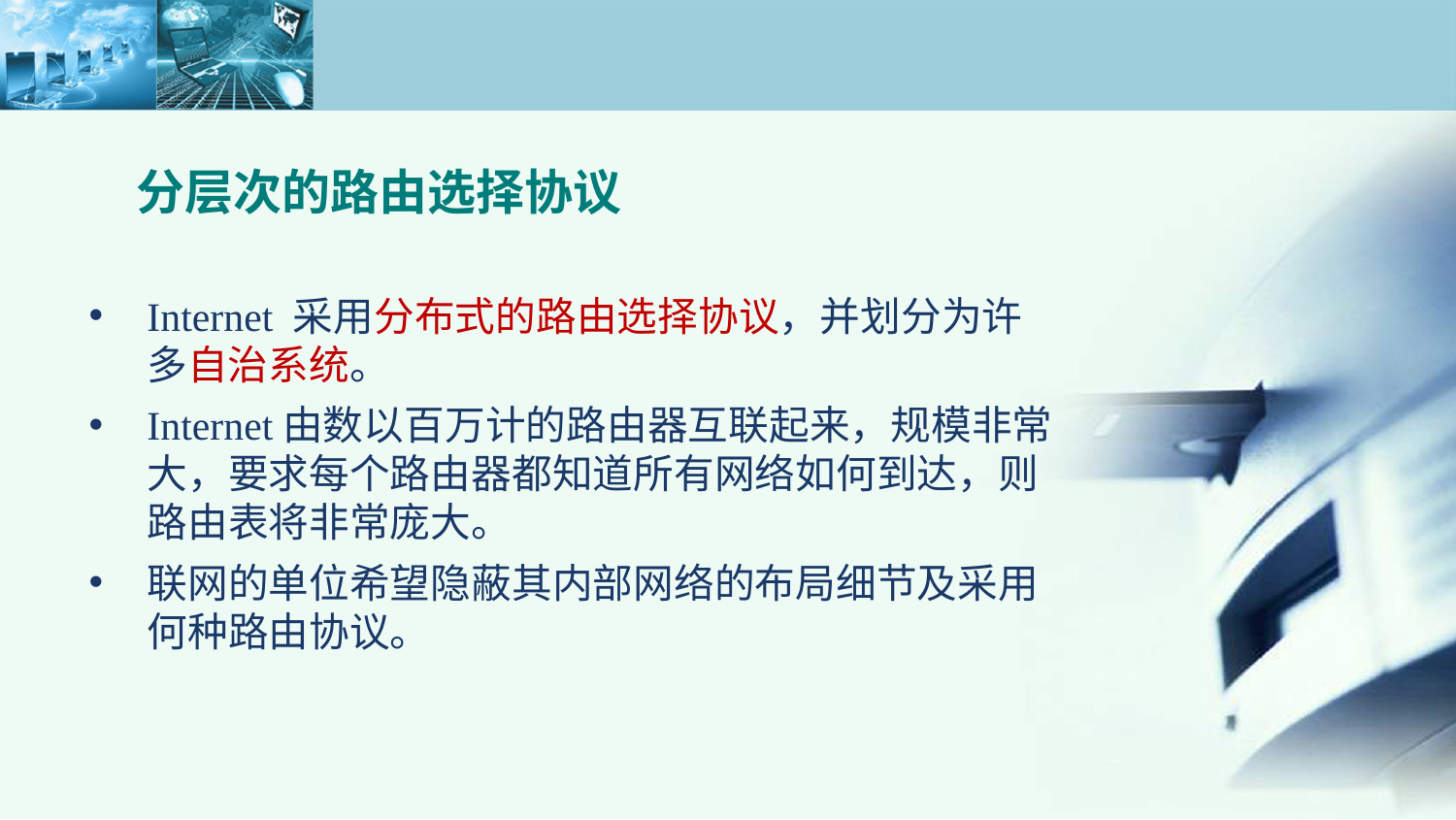

分层次的路由选择协议
Internet 采用分布式的路由选择协议，并划分为许多自治系统。
Internet由数以百万计的路由器互联起来，规模非常大，要求每个路由器都知道所有网络如何到达，则路由表将非常庞大。
联网的单位希望隐蔽其内部网络的布局细节及采用何种路由协议。